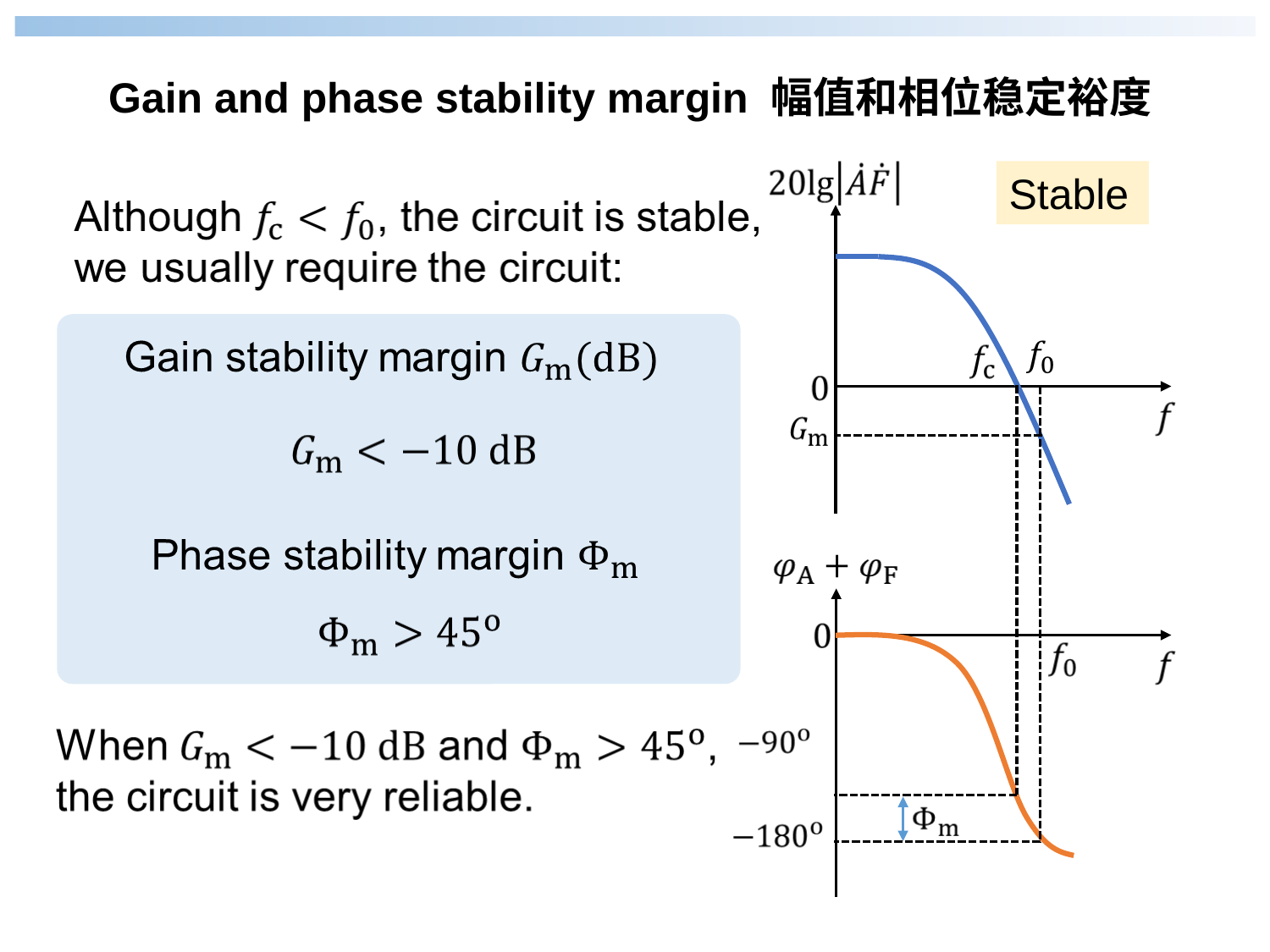

Gain and phase stability margin 幅值和相位稳定裕度

Stable